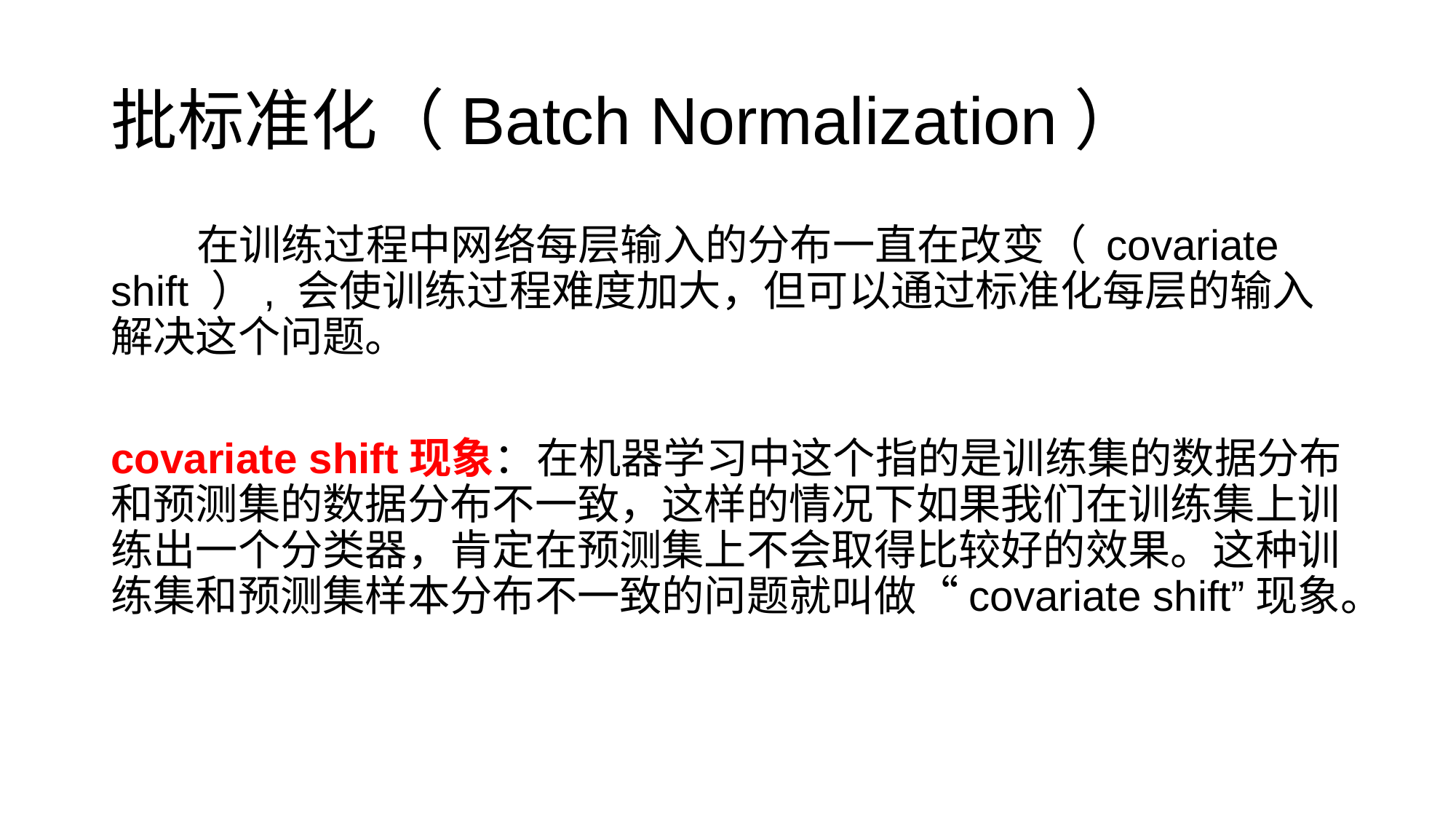

# 批标准化（Batch Normalization）
        在训练过程中网络每层输入的分布一直在改变（ covariate shift ）, 会使训练过程难度加大，但可以通过标准化每层的输入解决这个问题。

covariate shift现象：在机器学习中这个指的是训练集的数据分布和预测集的数据分布不一致，这样的情况下如果我们在训练集上训练出一个分类器，肯定在预测集上不会取得比较好的效果。这种训练集和预测集样本分布不一致的问题就叫做“covariate shift”现象。